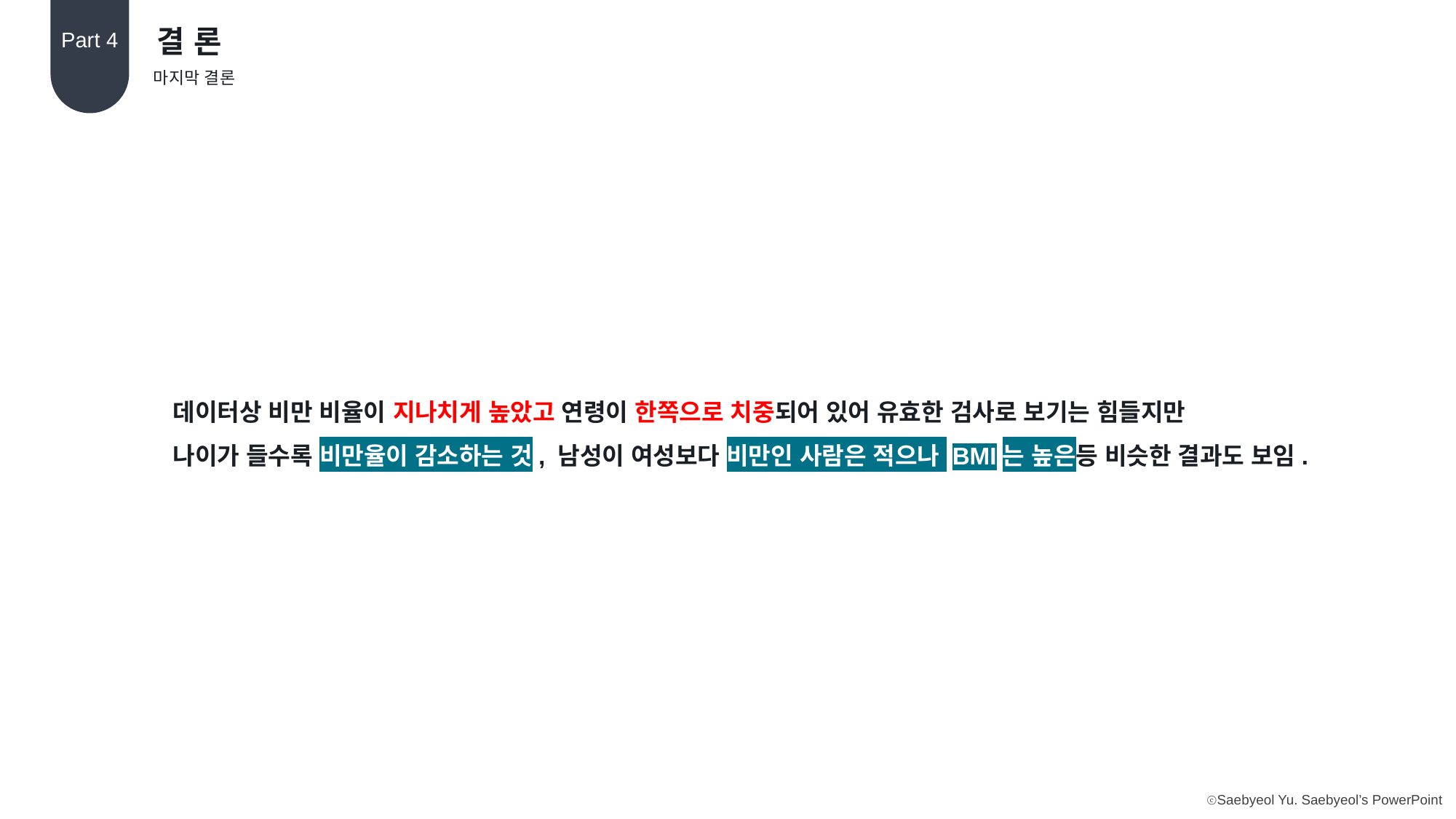

결론
Part 4
마지막 결론
데이터상 비만 비율이 지나치게 높았고 연령이 한쪽으로 치중되어 있어 유효한 검사로 보기는 힘들지만
나이가 들수록 비만율이 감소하는 것, 남성이 여성보다 비만인 사람은 적으나 BMI는 높은등 비슷한 결과도 보임.